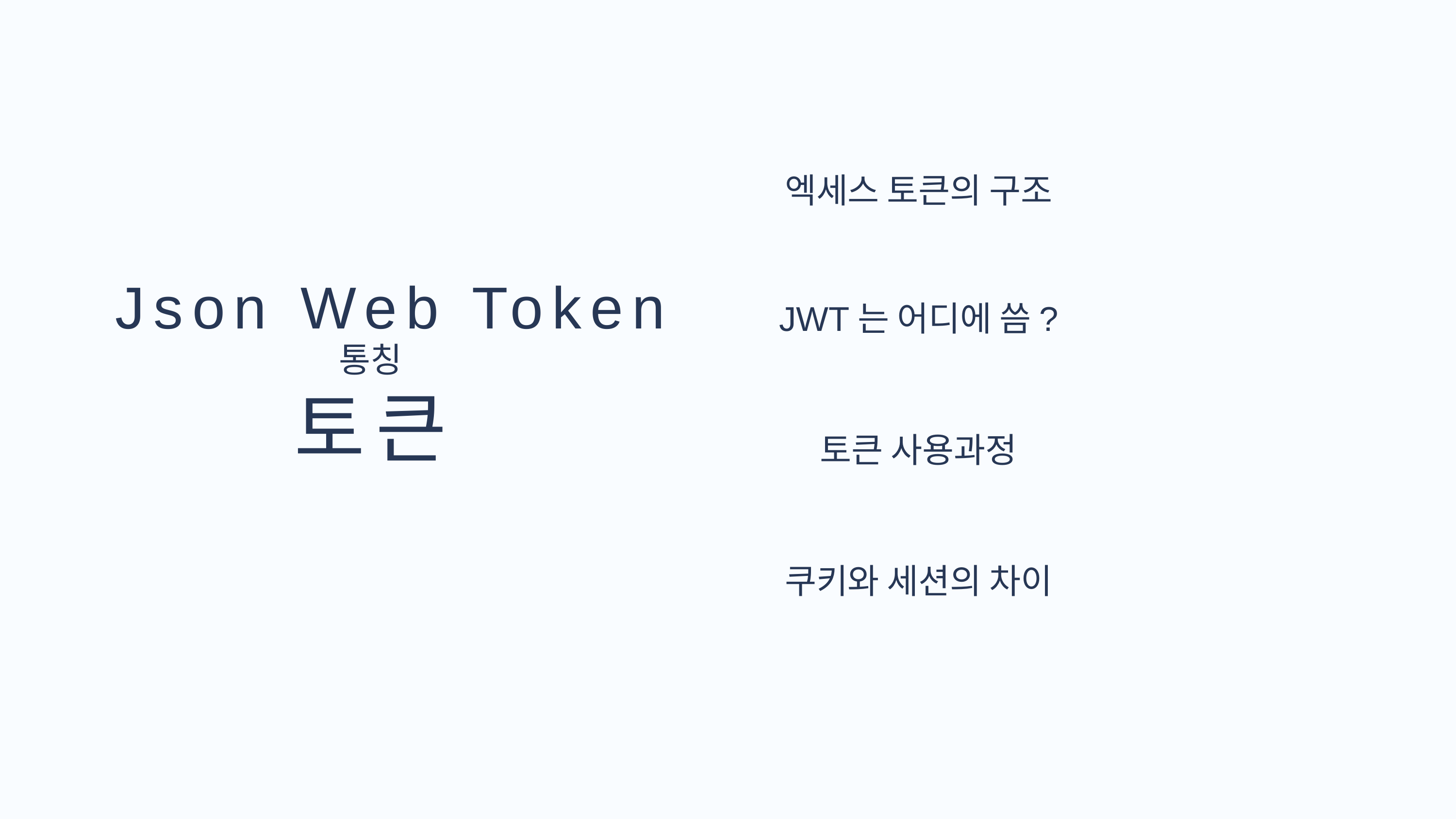

엑세스 토큰의 구조
Json Web Token
JWT는 어디에 씀?
통칭
토큰
토큰 사용과정
쿠키와 세션의 차이